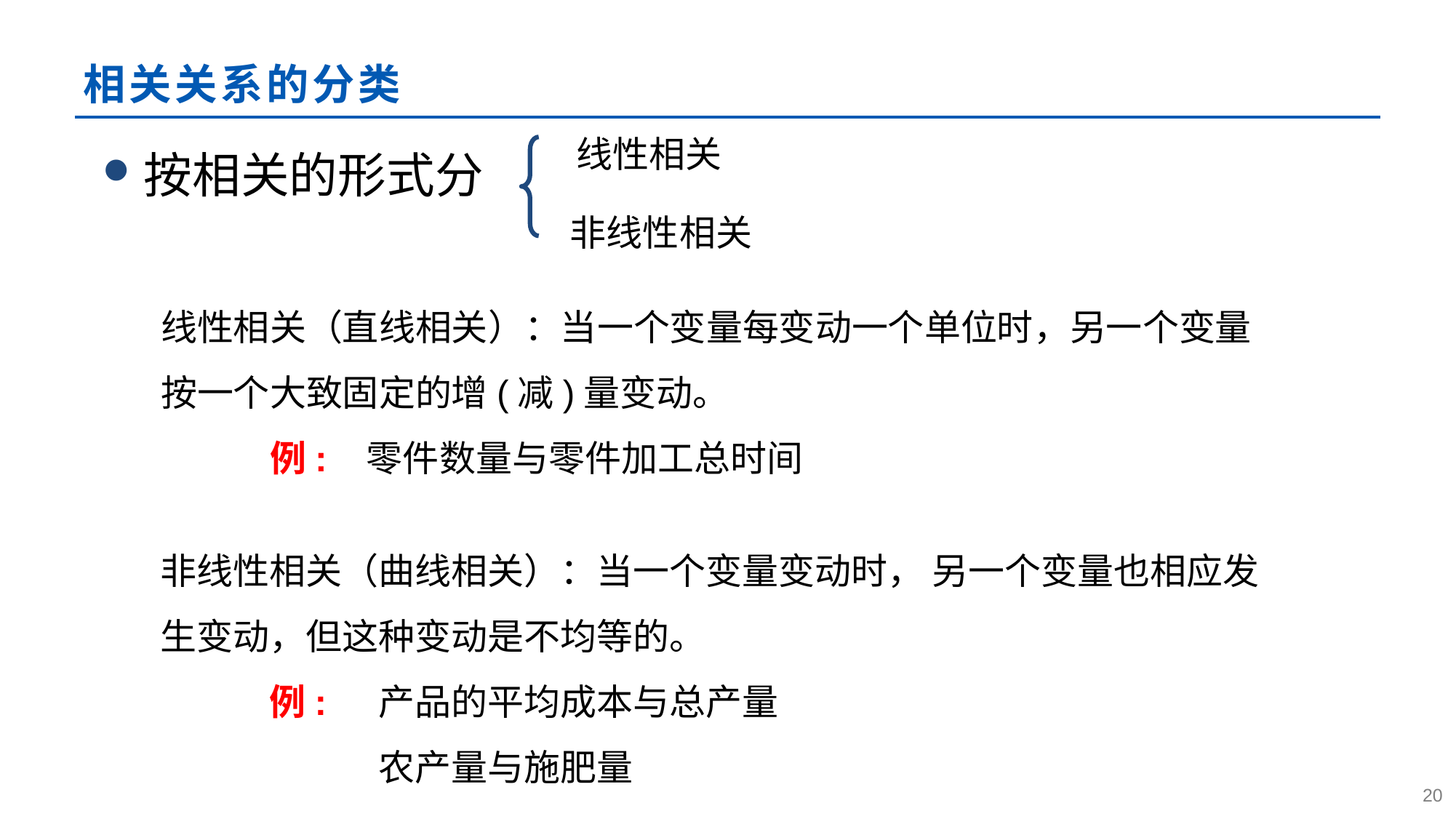

# 相关关系的分类
线性相关

非线性相关
按相关的形式分
线性相关（直线相关）：当一个变量每变动一个单位时，另一个变量按一个大致固定的增(减)量变动。
	例:   零件数量与零件加工总时间
非线性相关（曲线相关）：当一个变量变动时， 另一个变量也相应发生变动，但这种变动是不均等的。
	例:  	产品的平均成本与总产量
		农产量与施肥量

20